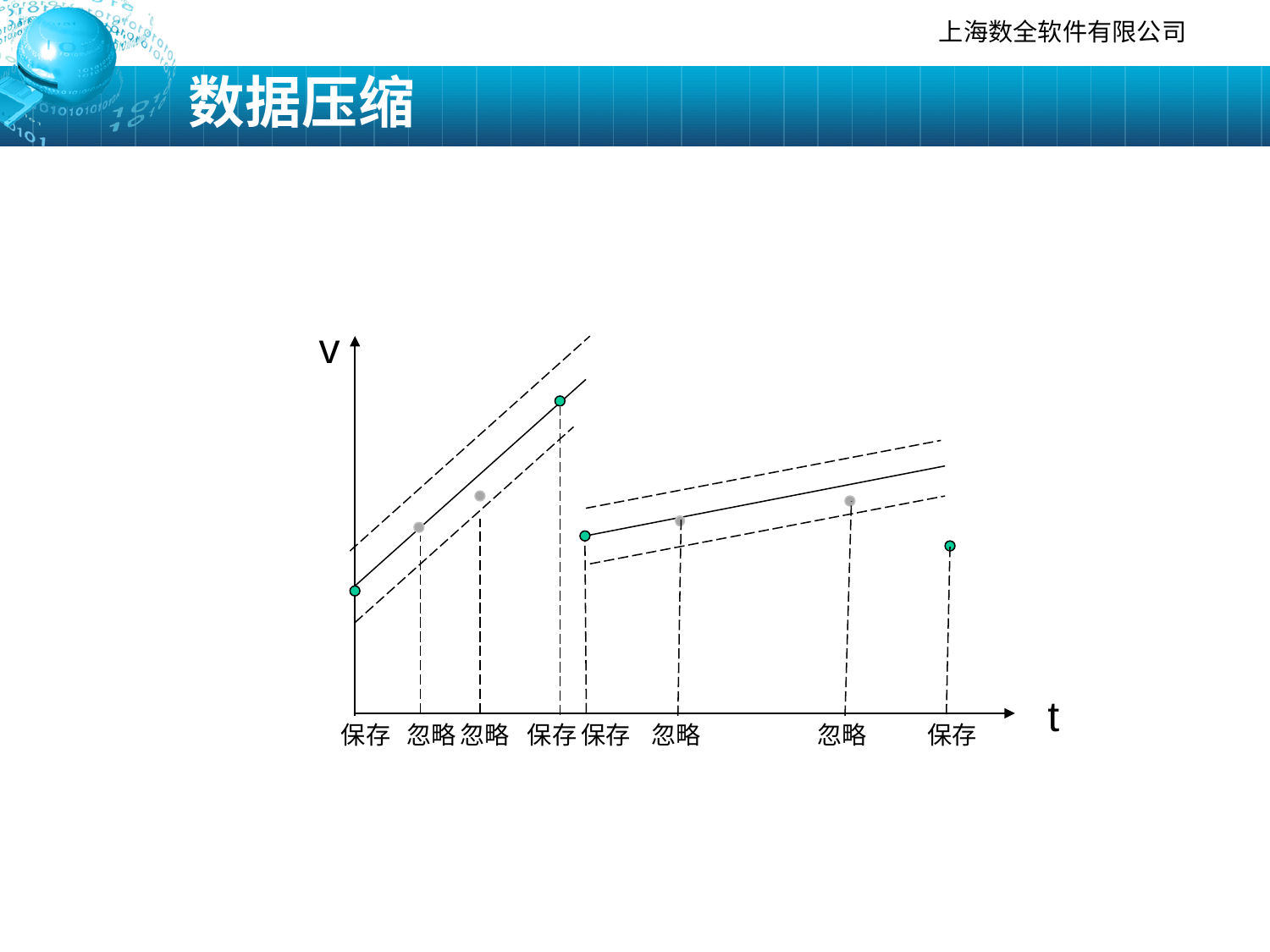

# 数据压缩
v

t
保存
忽略
忽略
保存
保存
忽略
忽略
保存